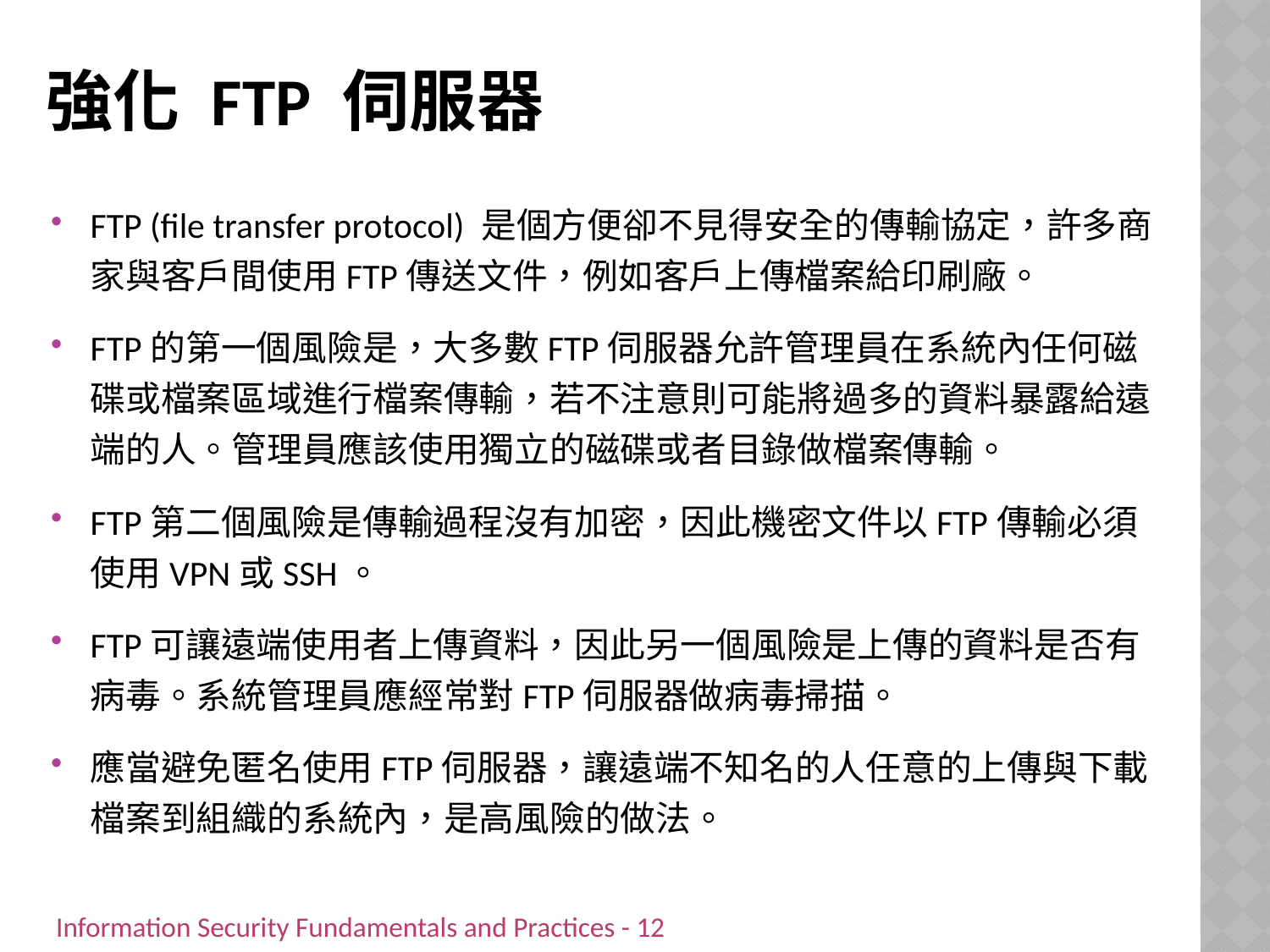

# 強化 FTP 伺服器
FTP (file transfer protocol) 是個方便卻不見得安全的傳輸協定，許多商家與客戶間使用FTP傳送文件，例如客戶上傳檔案給印刷廠。
FTP的第一個風險是，大多數FTP伺服器允許管理員在系統內任何磁碟或檔案區域進行檔案傳輸，若不注意則可能將過多的資料暴露給遠端的人。管理員應該使用獨立的磁碟或者目錄做檔案傳輸。
FTP第二個風險是傳輸過程沒有加密，因此機密文件以FTP傳輸必須使用VPN或SSH。
FTP可讓遠端使用者上傳資料，因此另一個風險是上傳的資料是否有病毒。系統管理員應經常對FTP伺服器做病毒掃描。
應當避免匿名使用FTP伺服器，讓遠端不知名的人任意的上傳與下載檔案到組織的系統內，是高風險的做法。